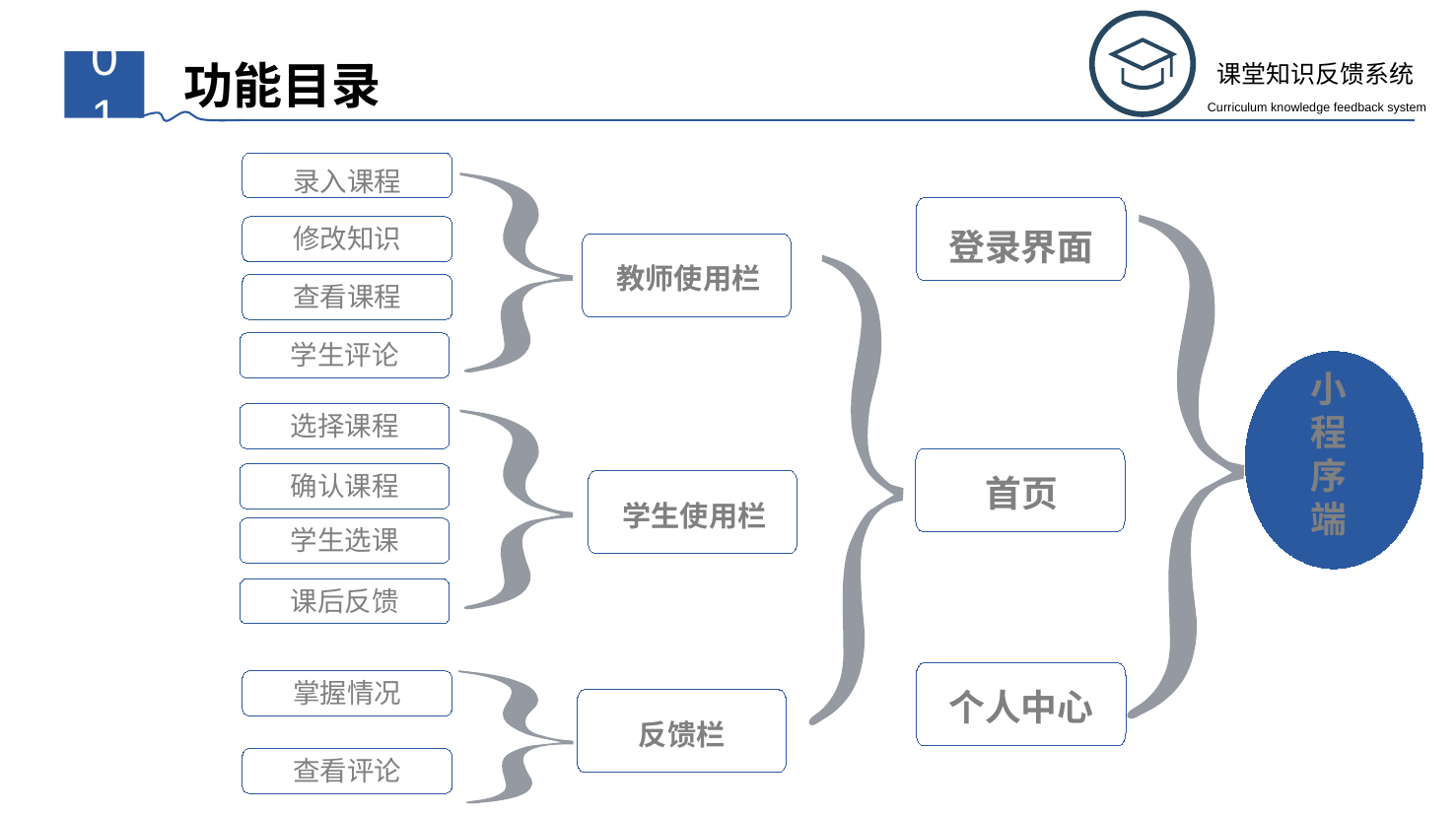

课堂知识反馈系统

Curriculum knowledge feedback system

 功能目录
01

录入课程

登录界面
修改知识

教师使用栏

查看课程
小程序端
学生评论

选择课程

首页
确认课程

学生使用栏
学生选课
课后反馈

个人中心
掌握情况

反馈栏
查看评论